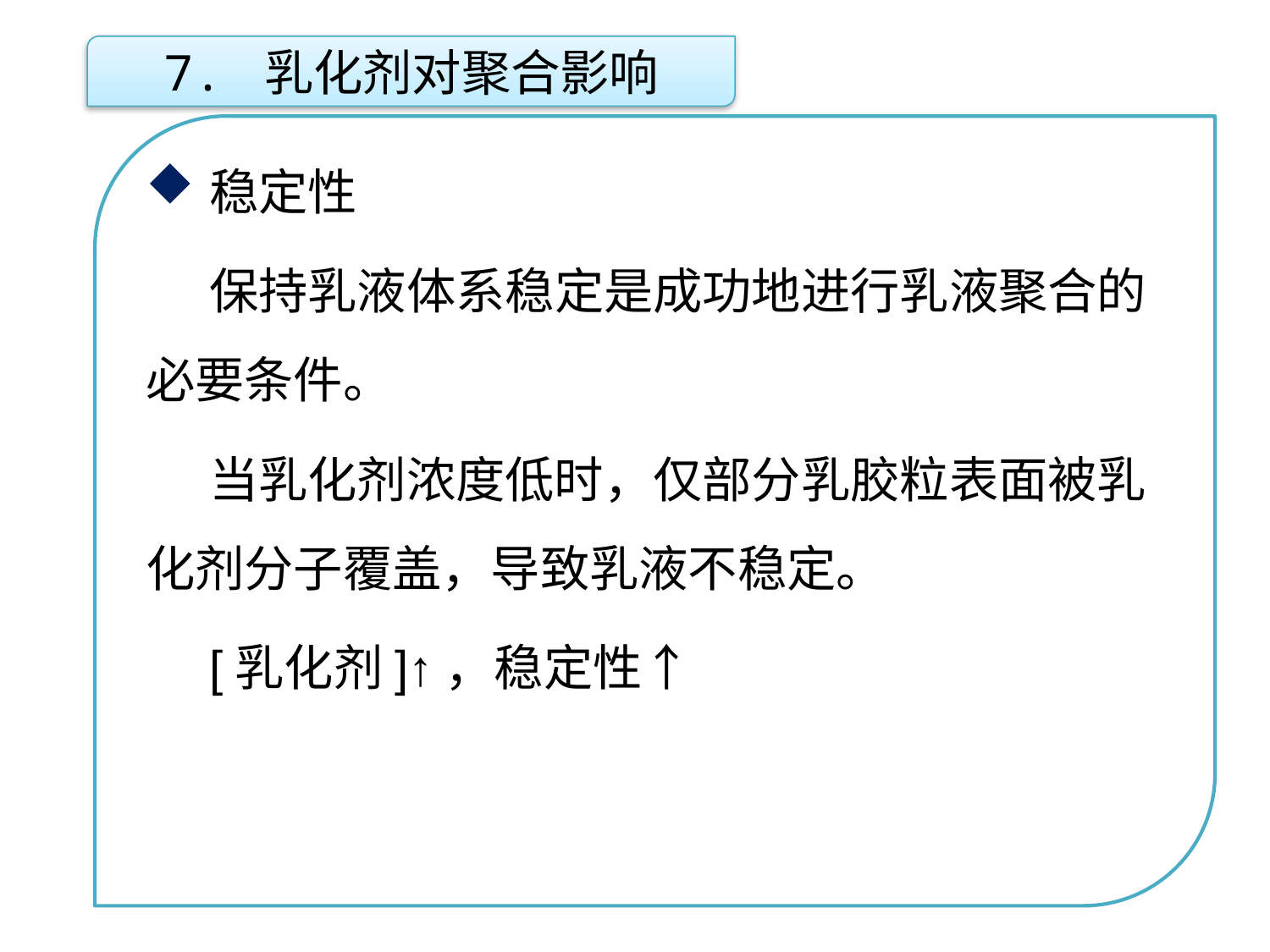

7. 乳化剂对聚合影响
稳定性
保持乳液体系稳定是成功地进行乳液聚合的必要条件。
当乳化剂浓度低时，仅部分乳胶粒表面被乳化剂分子覆盖，导致乳液不稳定。
[乳化剂]↑，稳定性↑
点击添加文本
点击添加文本
点击添加文本
点击添加文本